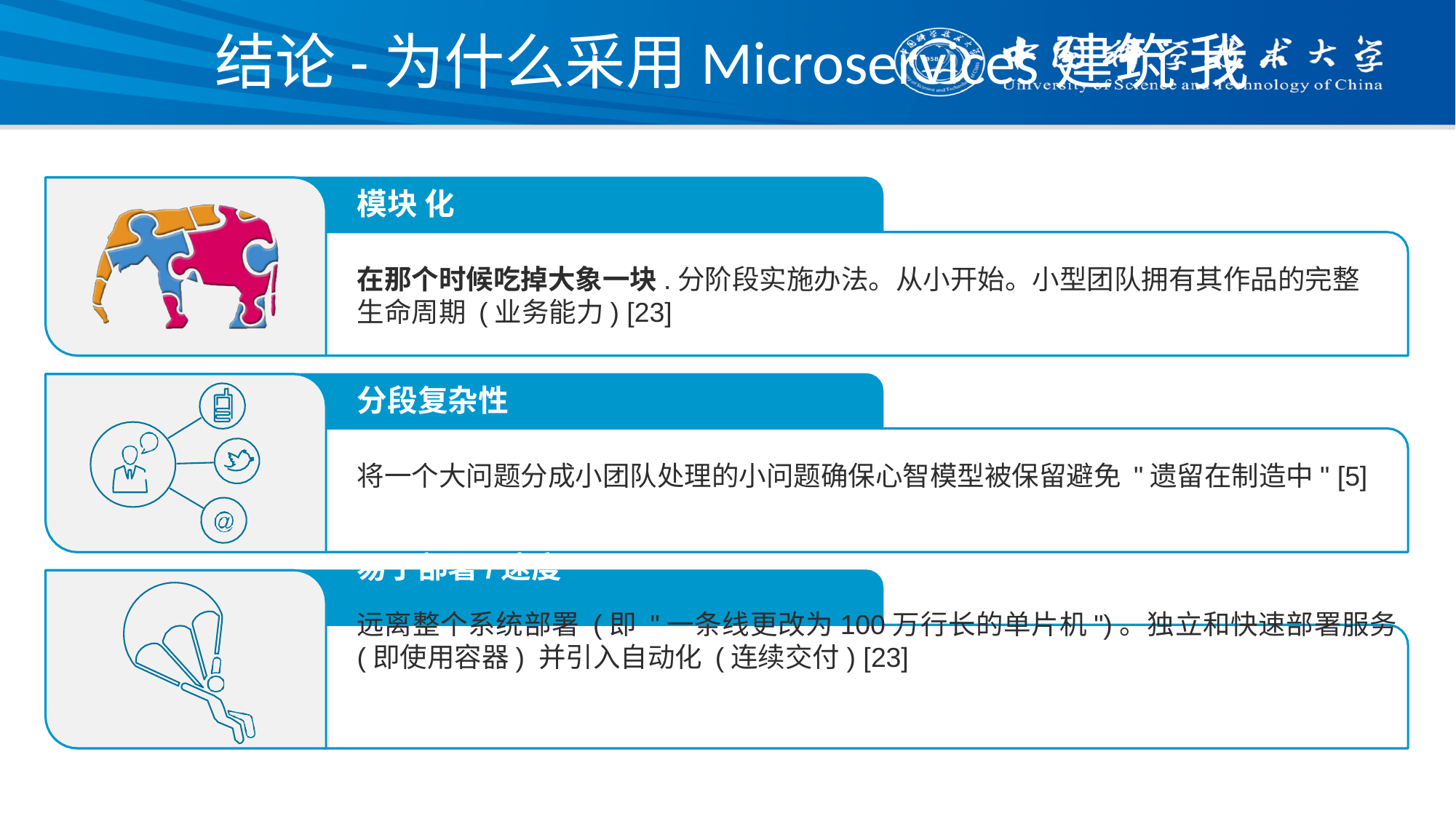

# 结论-为什么采用Microservices建筑 我

模块 化

在那个时候吃掉大象一块.分阶段实施办法。从小开始。小型团队拥有其作品的完整生命周期 (业务能力) [23]

分段复杂性

将一个大问题分成小团队处理的小问题确保心智模型被保留避免 "遗留在制造中" [5]

易于部署/速度
远离整个系统部署 (即 "一条线更改为100万行长的单片机")。独立和快速部署服务 (即使用容器) 并引入自动化 (连续交付) [23]